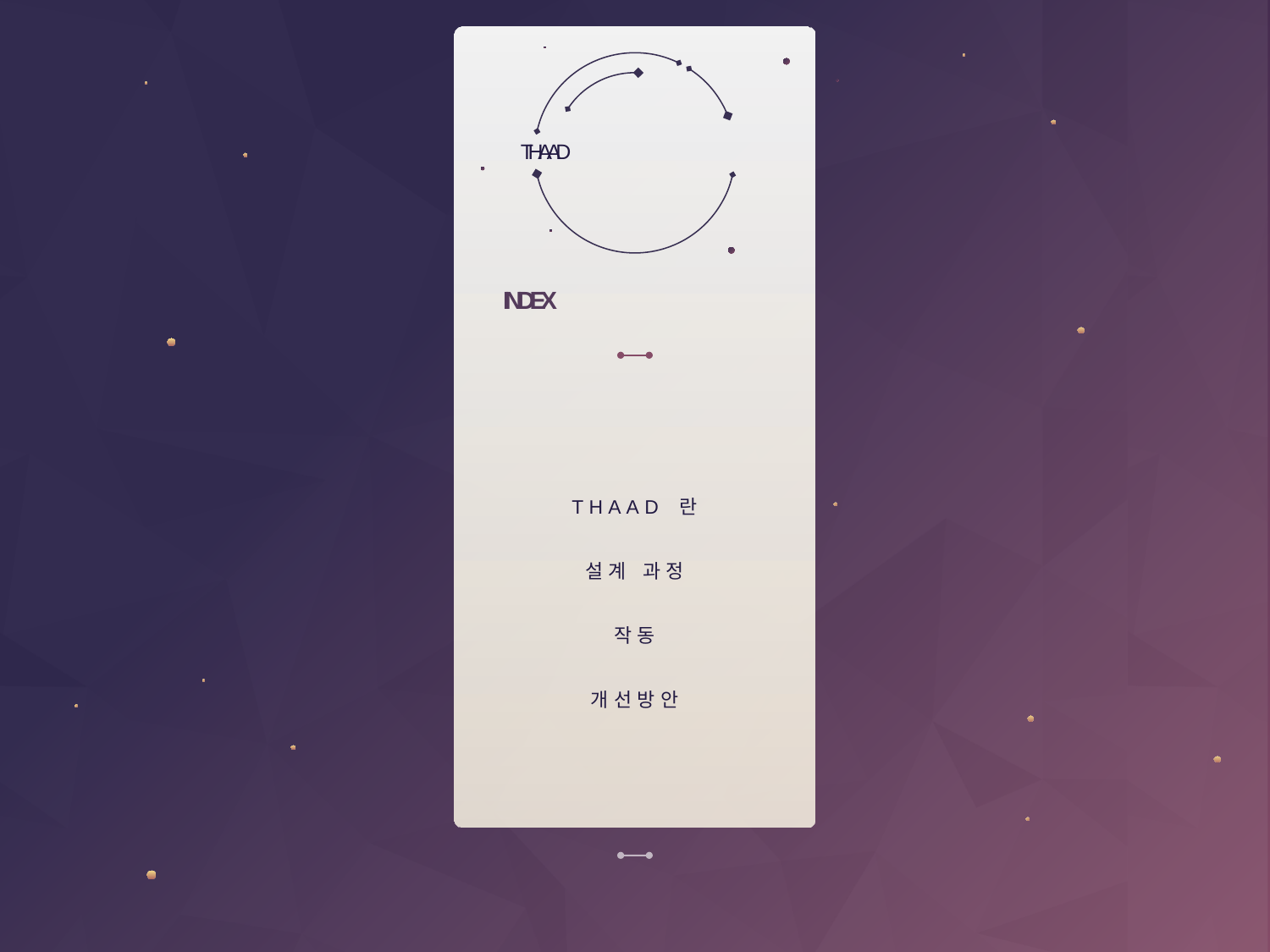

# THAAD
INDEX
THAAD 란
설계 과정
작동
개선방안